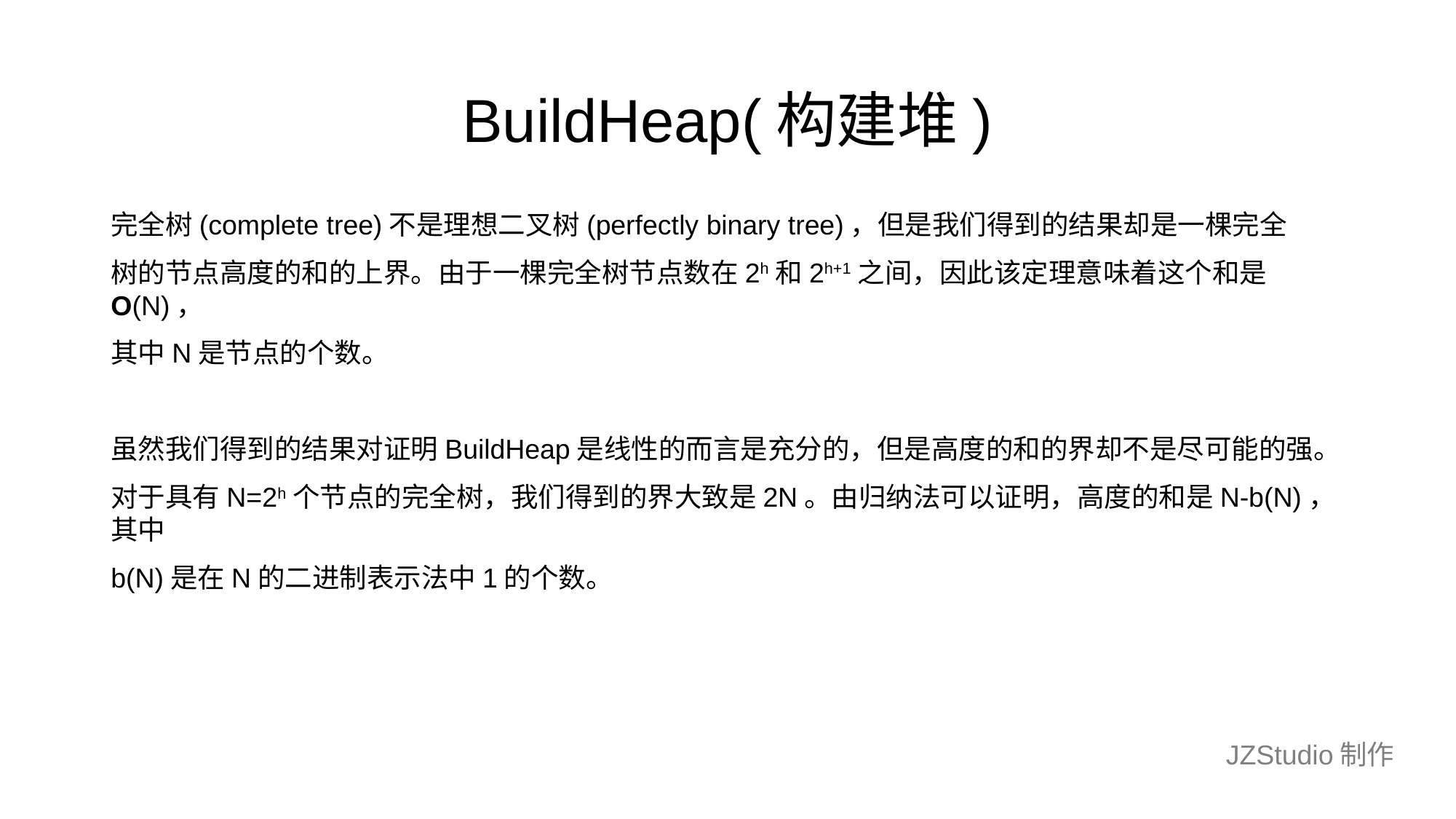

# BuildHeap(构建堆)
完全树(complete tree)不是理想二叉树(perfectly binary tree)，但是我们得到的结果却是一棵完全
树的节点高度的和的上界。由于一棵完全树节点数在2h和2h+1之间，因此该定理意味着这个和是O(N)，
其中N是节点的个数。

虽然我们得到的结果对证明BuildHeap是线性的而言是充分的，但是高度的和的界却不是尽可能的强。
对于具有N=2h个节点的完全树，我们得到的界大致是2N。由归纳法可以证明，高度的和是N-b(N)，其中
b(N)是在N的二进制表示法中1的个数。